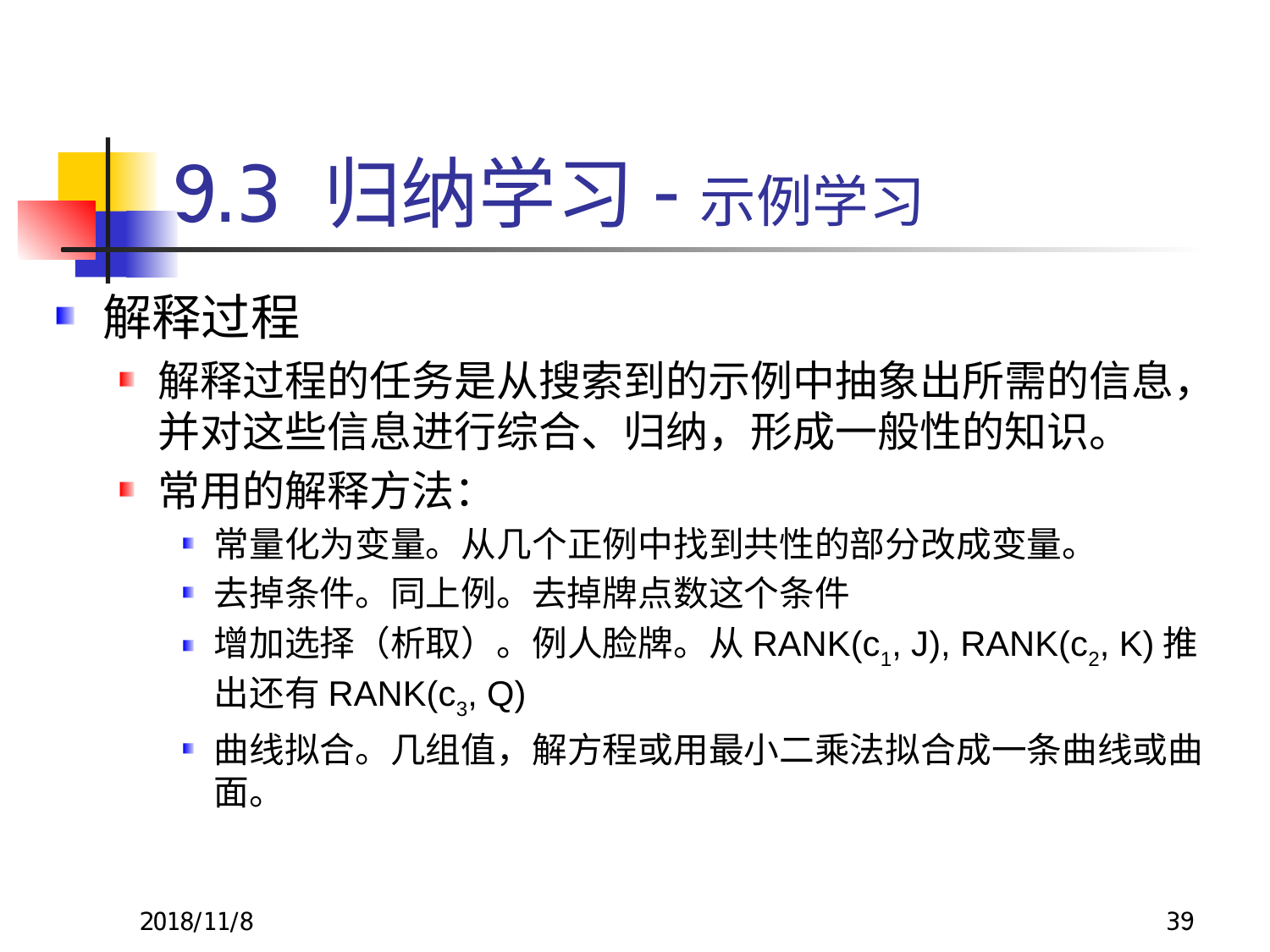

# 9.3 归纳学习-示例学习
解释过程
解释过程的任务是从搜索到的示例中抽象出所需的信息，并对这些信息进行综合、归纳，形成一般性的知识。
常用的解释方法：
常量化为变量。从几个正例中找到共性的部分改成变量。
去掉条件。同上例。去掉牌点数这个条件
增加选择（析取）。例人脸牌。从RANK(c1, J), RANK(c2, K)推出还有RANK(c3, Q)
曲线拟合。几组值，解方程或用最小二乘法拟合成一条曲线或曲面。

2018/11/8
39